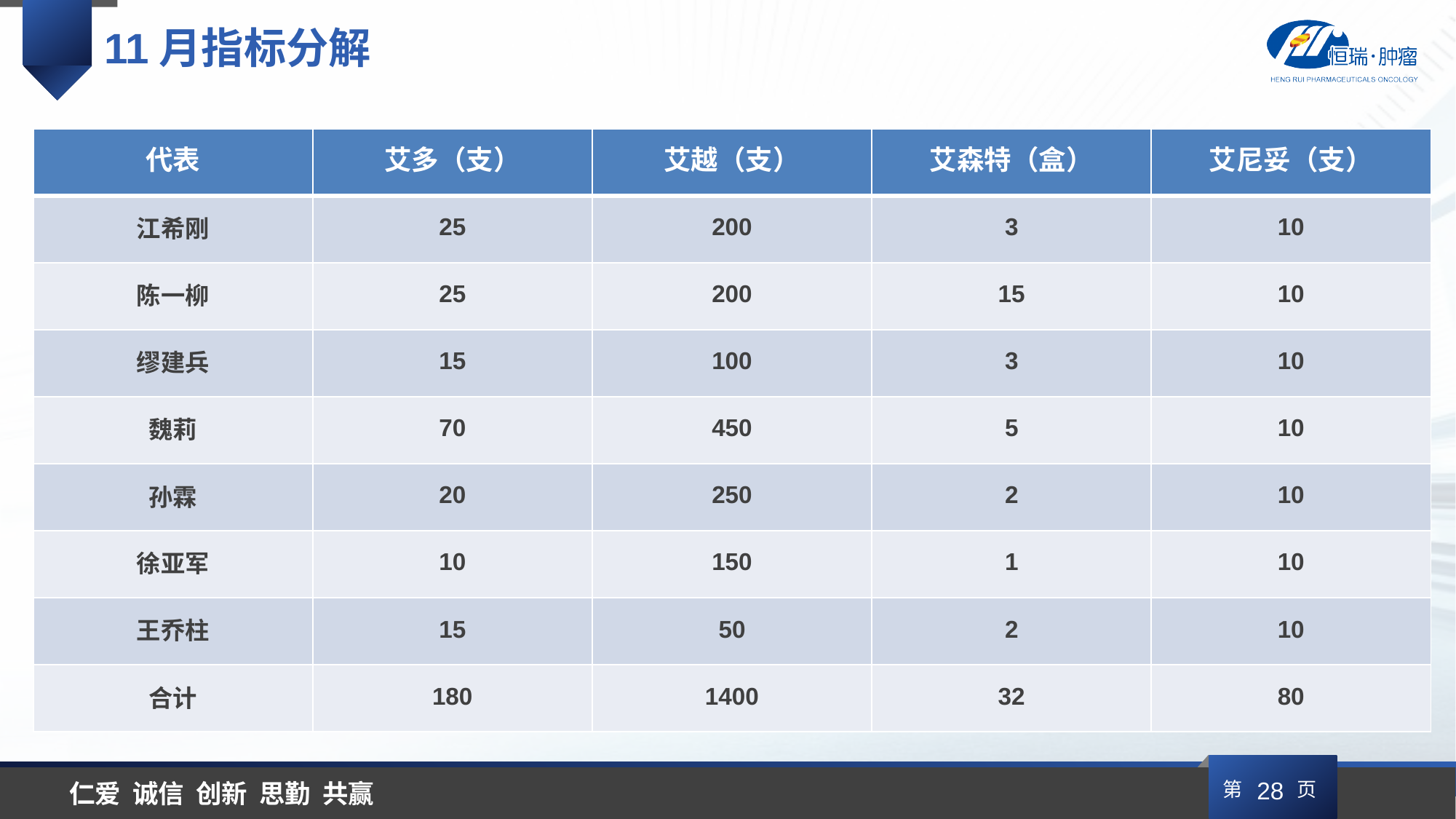

11月指标分解
| 代表 | 艾多（支） | 艾越（支） | 艾森特（盒） | 艾尼妥（支） |
| --- | --- | --- | --- | --- |
| 江希刚 | 25 | 200 | 3 | 10 |
| 陈一柳 | 25 | 200 | 15 | 10 |
| 缪建兵 | 15 | 100 | 3 | 10 |
| 魏莉 | 70 | 450 | 5 | 10 |
| 孙霖 | 20 | 250 | 2 | 10 |
| 徐亚军 | 10 | 150 | 1 | 10 |
| 王乔柱 | 15 | 50 | 2 | 10 |
| 合计 | 180 | 1400 | 32 | 80 |